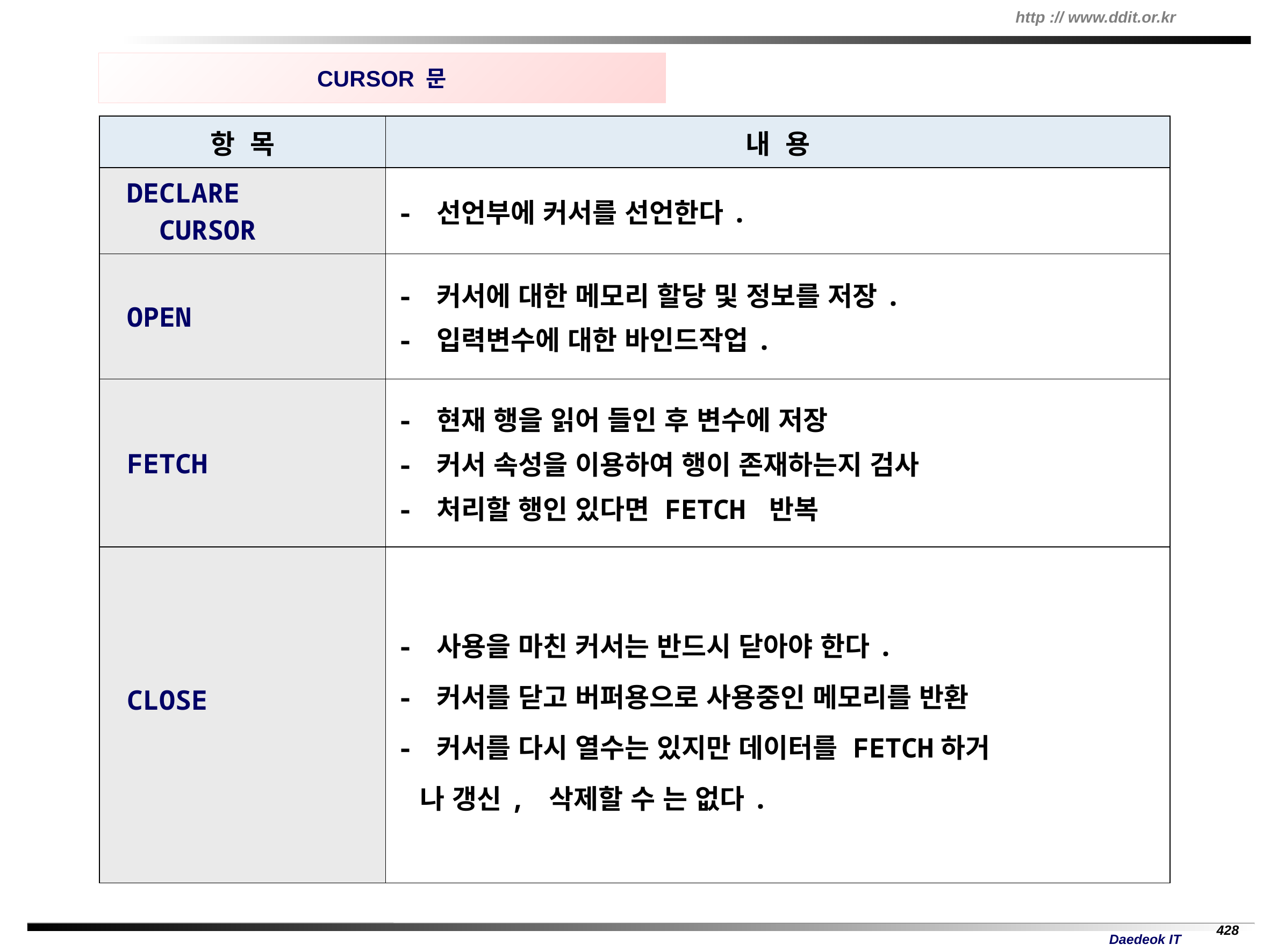

CURSOR 문
| 항 목 | 내 용 |
| --- | --- |
| DECLARE CURSOR | - 선언부에 커서를 선언한다. |
| OPEN | - 커서에 대한 메모리 할당 및 정보를 저장. - 입력변수에 대한 바인드작업. |
| FETCH | - 현재 행을 읽어 들인 후 변수에 저장 - 커서 속성을 이용하여 행이 존재하는지 검사 - 처리할 행인 있다면 FETCH 반복 |
| CLOSE | - 사용을 마친 커서는 반드시 닫아야 한다. - 커서를 닫고 버퍼용으로 사용중인 메모리를 반환 - 커서를 다시 열수는 있지만 데이터를 FETCH하거 나 갱신, 삭제할 수 는 없다. |